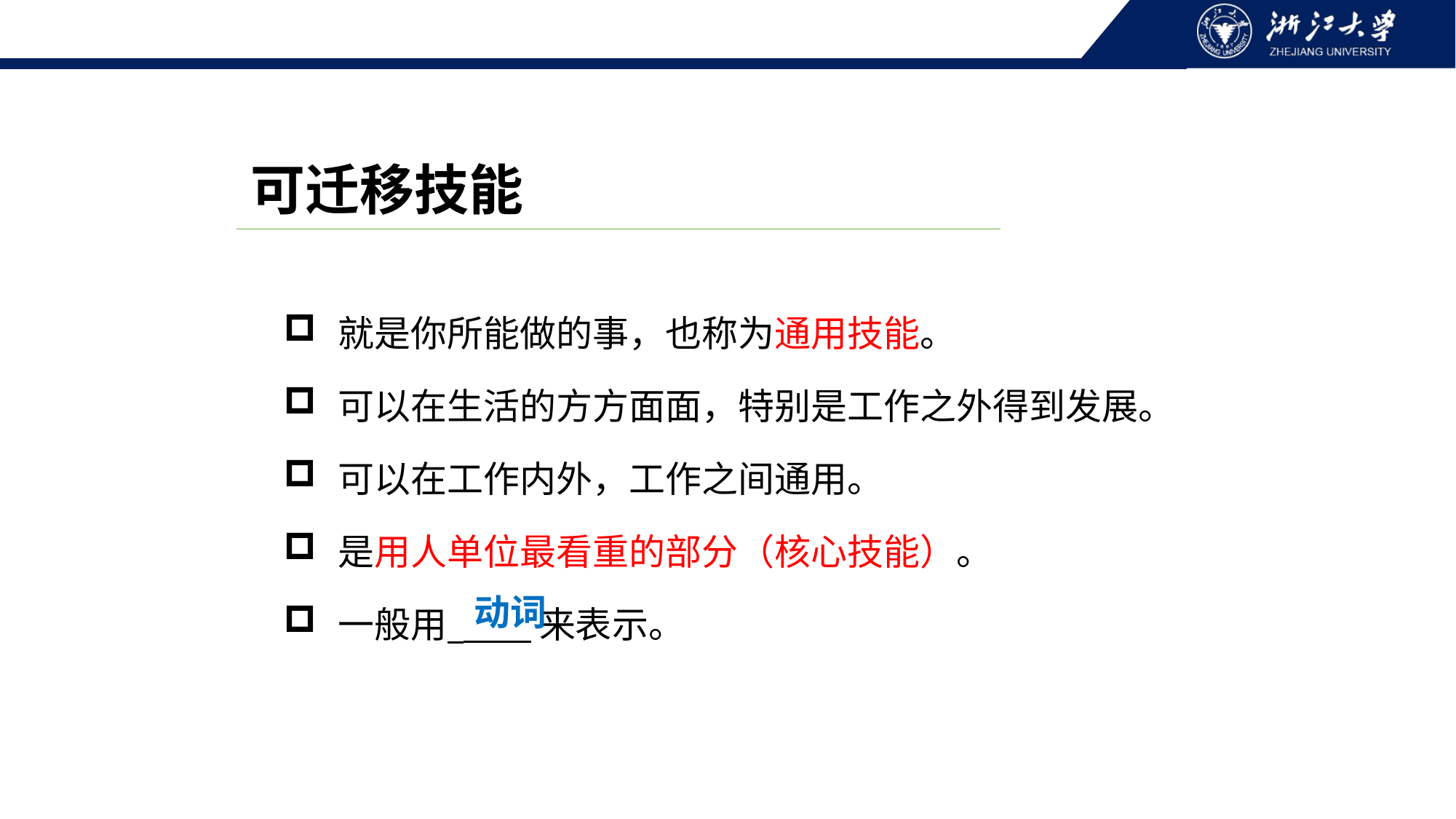

可迁移技能

就是你所能做的事，也称为通用技能。
可以在生活的方方面面，特别是工作之外得到发展。
可以在工作内外，工作之间通用。
是用人单位最看重的部分（核心技能）。
一般用             来表示。

 动词